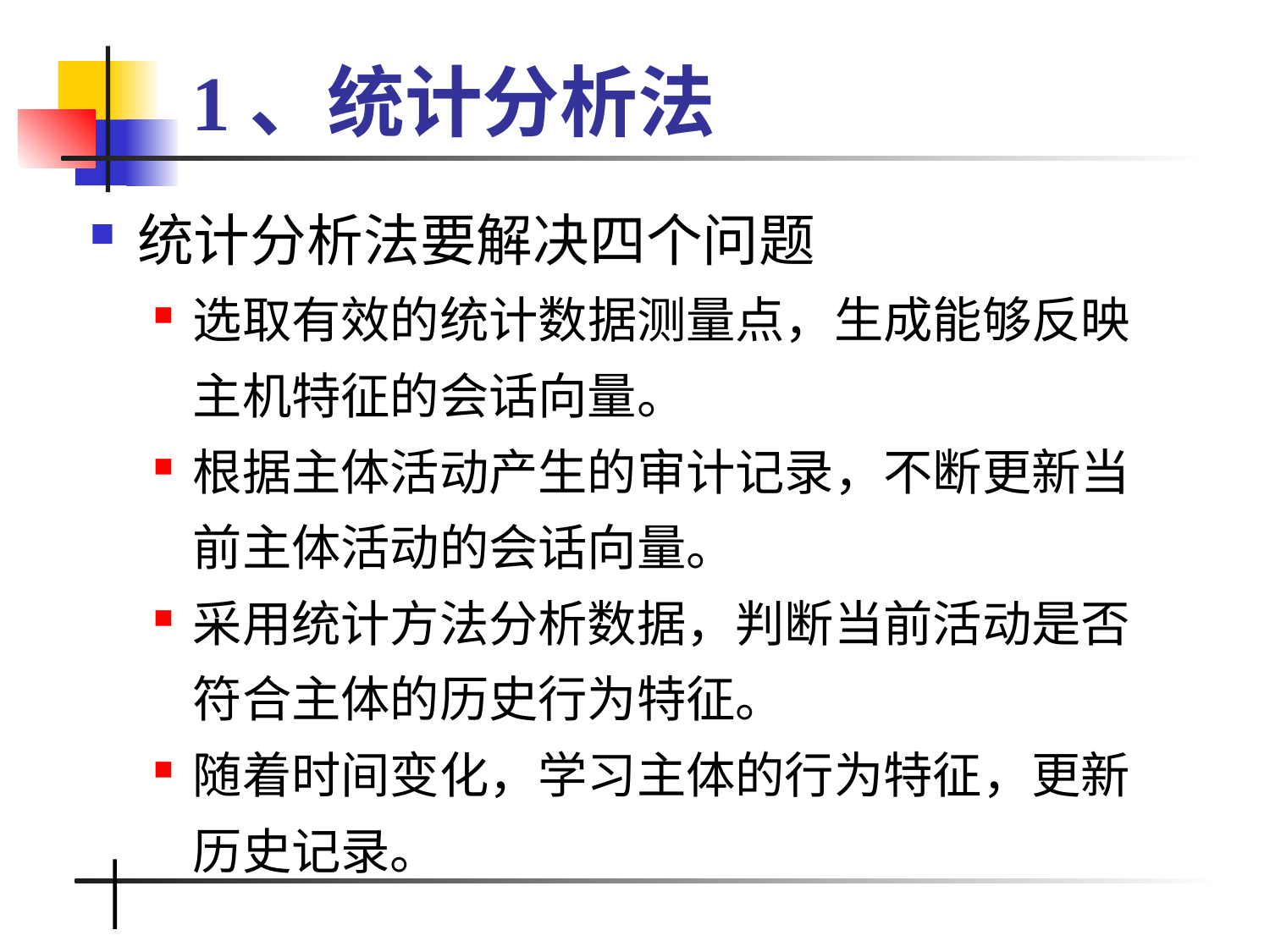

# 1、统计分析法
统计分析法要解决四个问题
选取有效的统计数据测量点，生成能够反映主机特征的会话向量。
根据主体活动产生的审计记录，不断更新当前主体活动的会话向量。
采用统计方法分析数据，判断当前活动是否符合主体的历史行为特征。
随着时间变化，学习主体的行为特征，更新历史记录。